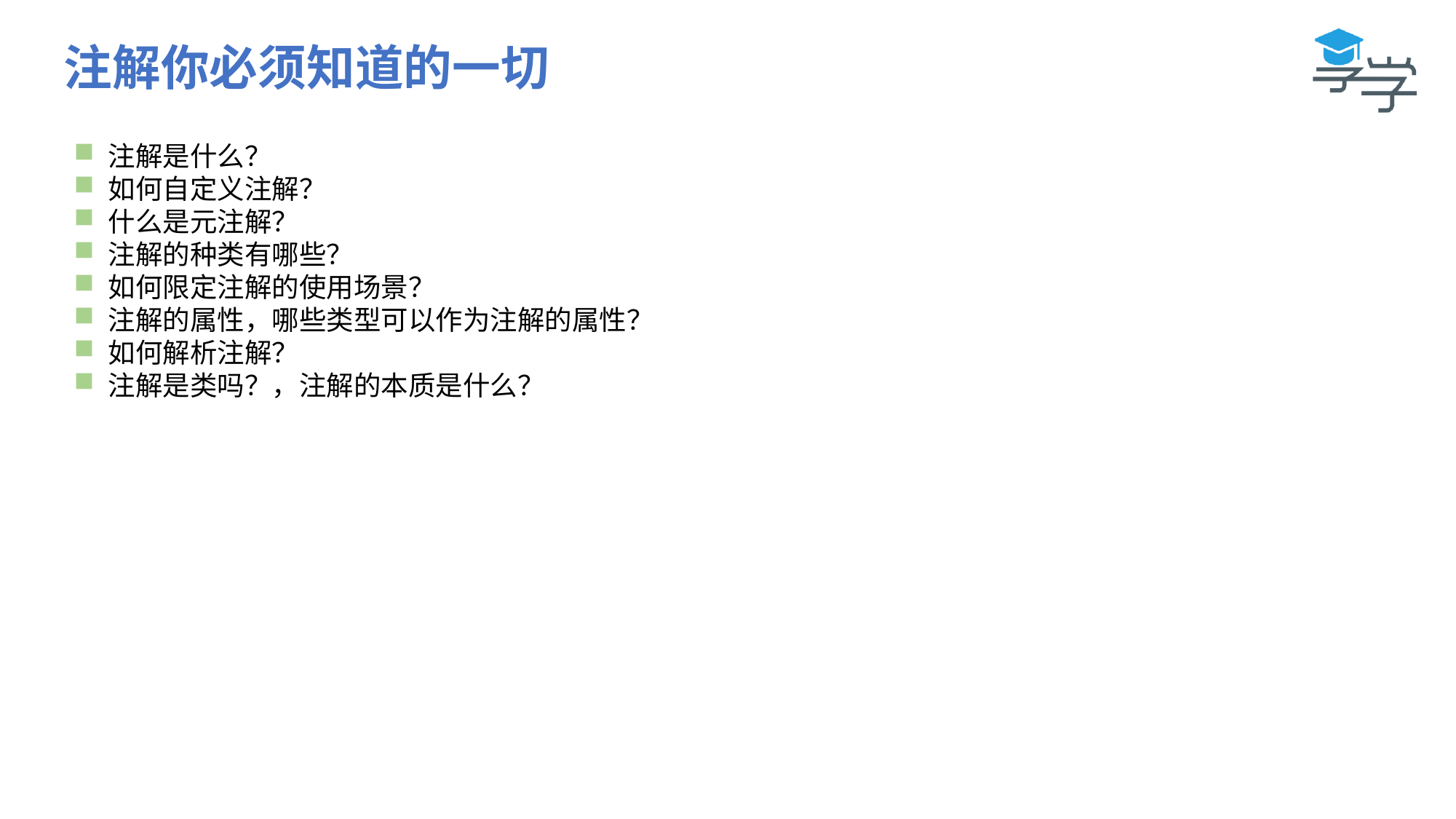

注解你必须知道的一切
注解是什么？
如何自定义注解？
什么是元注解？
注解的种类有哪些？
如何限定注解的使用场景？
注解的属性，哪些类型可以作为注解的属性？
如何解析注解？
注解是类吗？，注解的本质是什么？